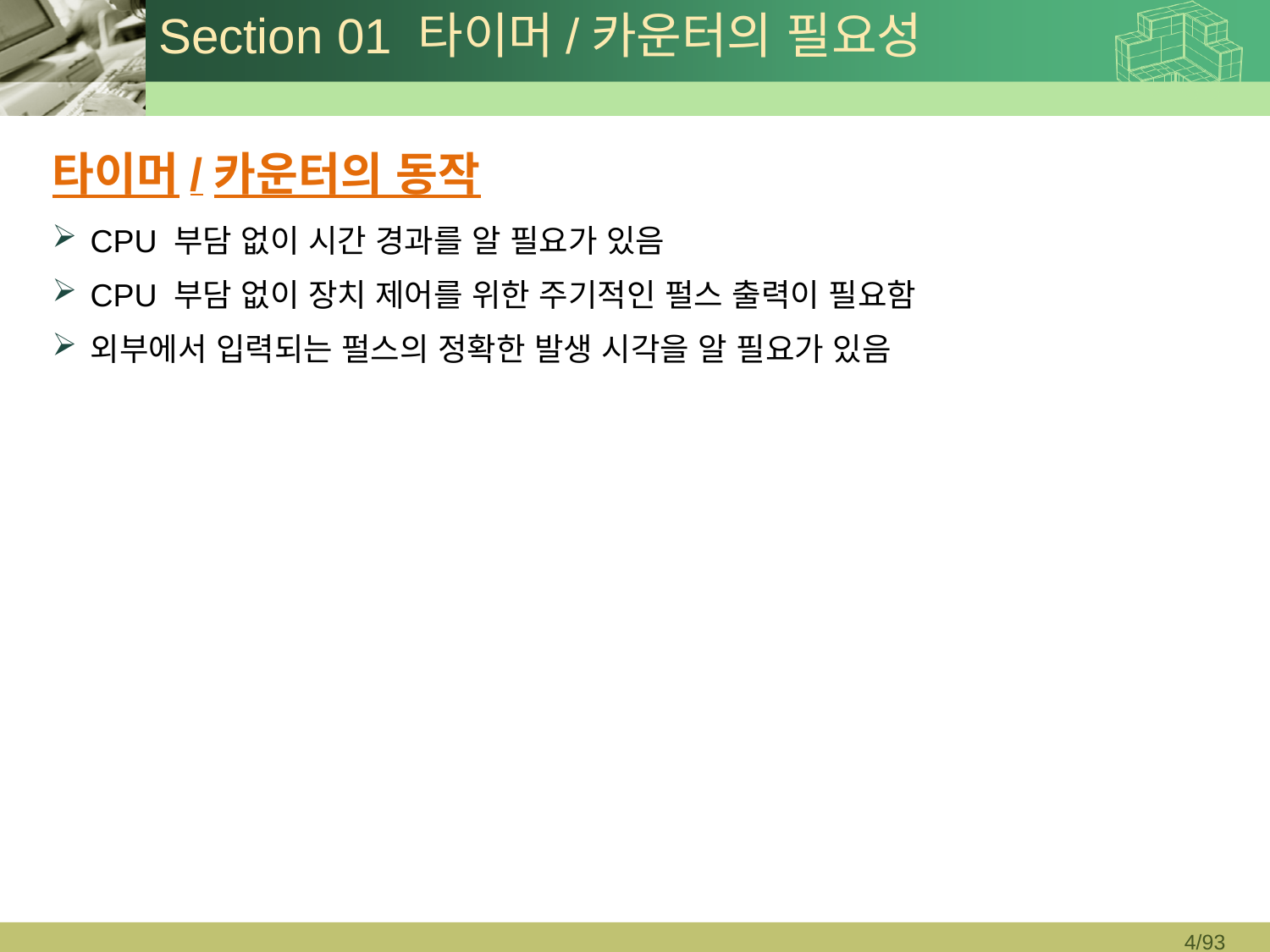

# Section 01 타이머/카운터의 필요성
타이머/카운터의 동작
CPU 부담 없이 시간 경과를 알 필요가 있음
CPU 부담 없이 장치 제어를 위한 주기적인 펄스 출력이 필요함
외부에서 입력되는 펄스의 정확한 발생 시각을 알 필요가 있음